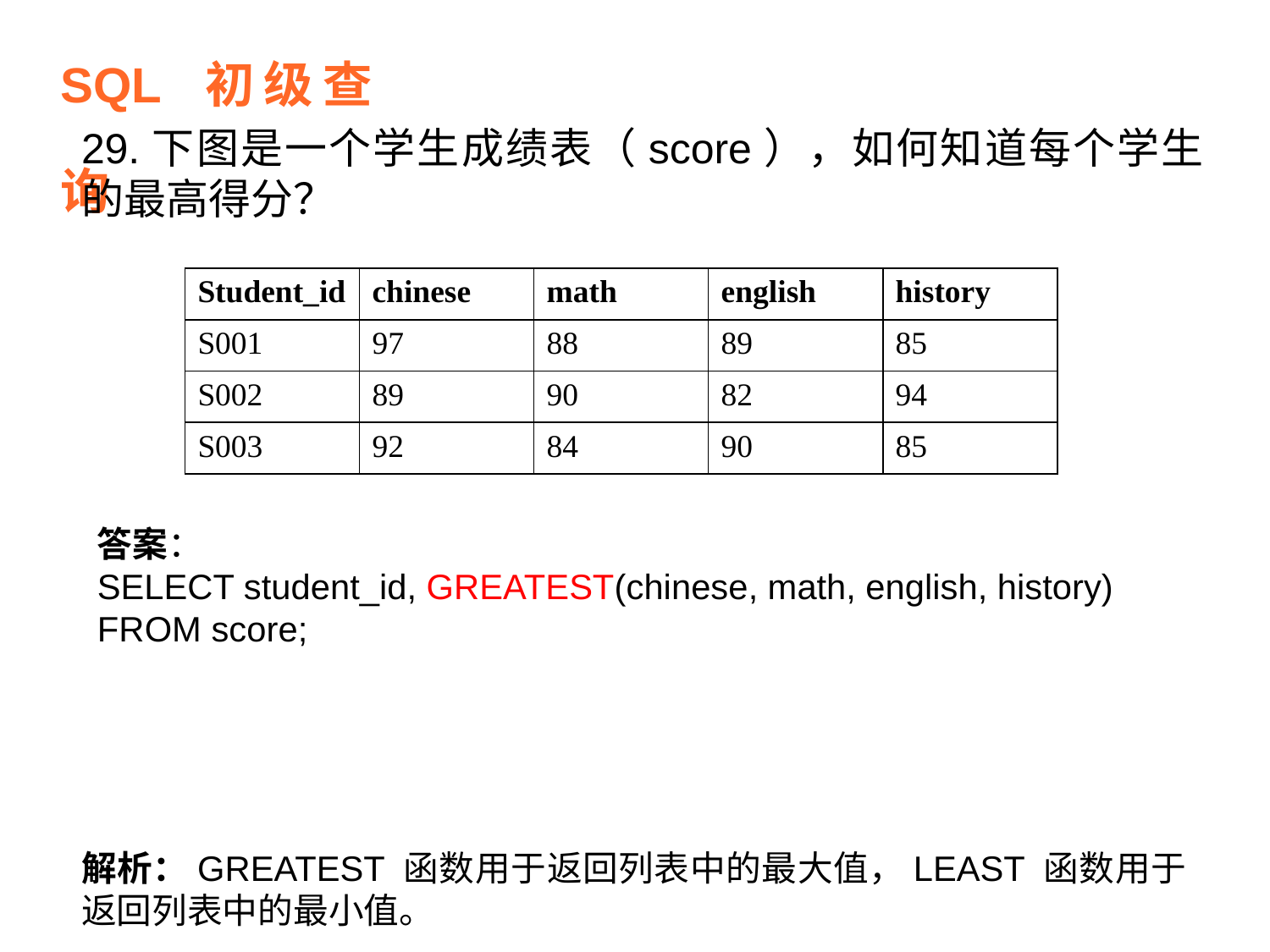

SQL 初级查询
29.下图是一个学生成绩表（score），如何知道每个学生的最高得分？
| Student\_id | chinese | math | english | history |
| --- | --- | --- | --- | --- |
| S001 | 97 | 88 | 89 | 85 |
| S002 | 89 | 90 | 82 | 94 |
| S003 | 92 | 84 | 90 | 85 |
答案：
SELECT student_id, GREATEST(chinese, math, english, history)
FROM score;
解析：GREATEST 函数用于返回列表中的最大值，LEAST 函数用于返回列表中的最小值。